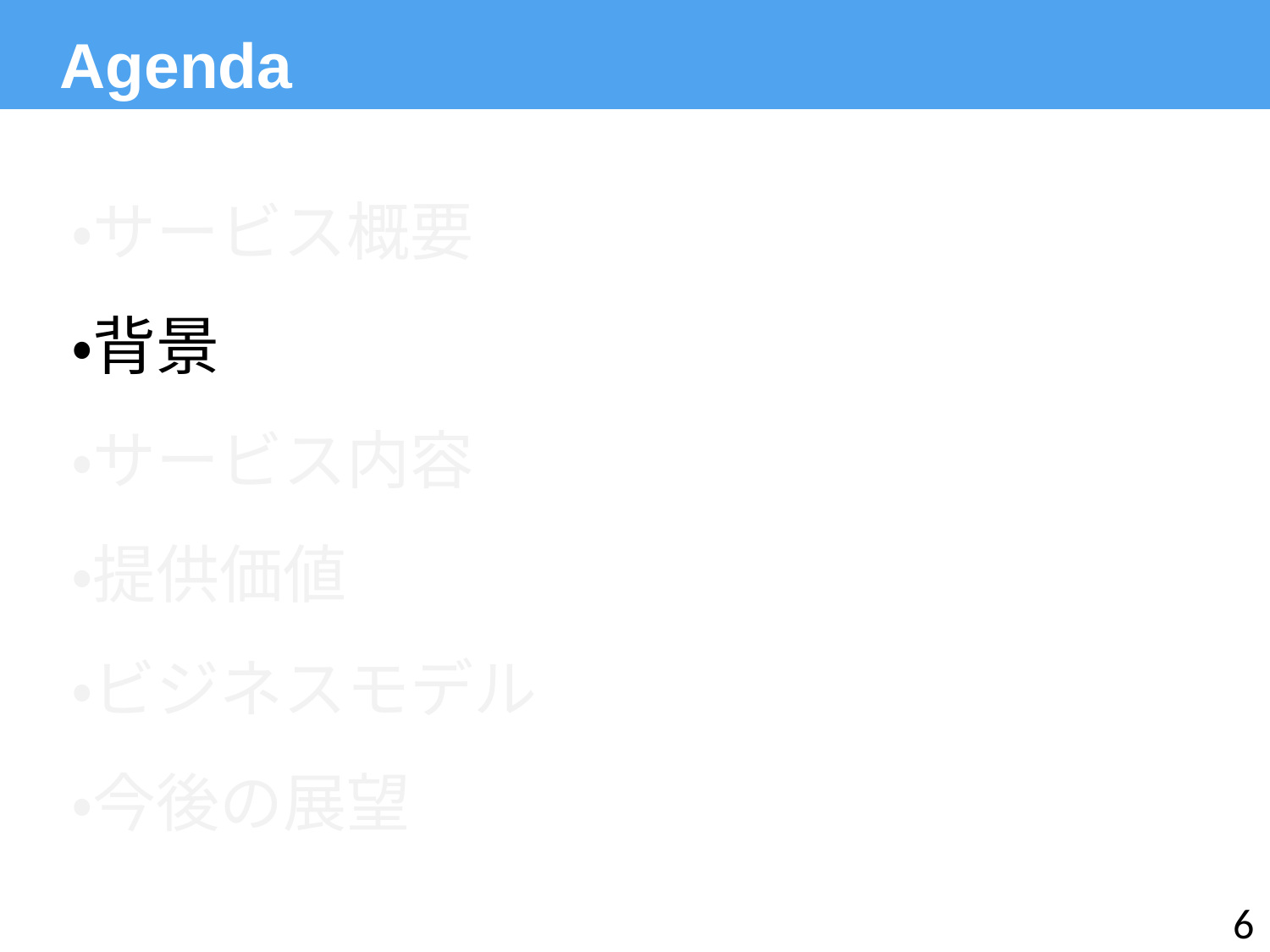

Agenda
・サービス概要
・背景
・サービス内容
・提供価値
・ビジネスモデル
・今後の展望
6